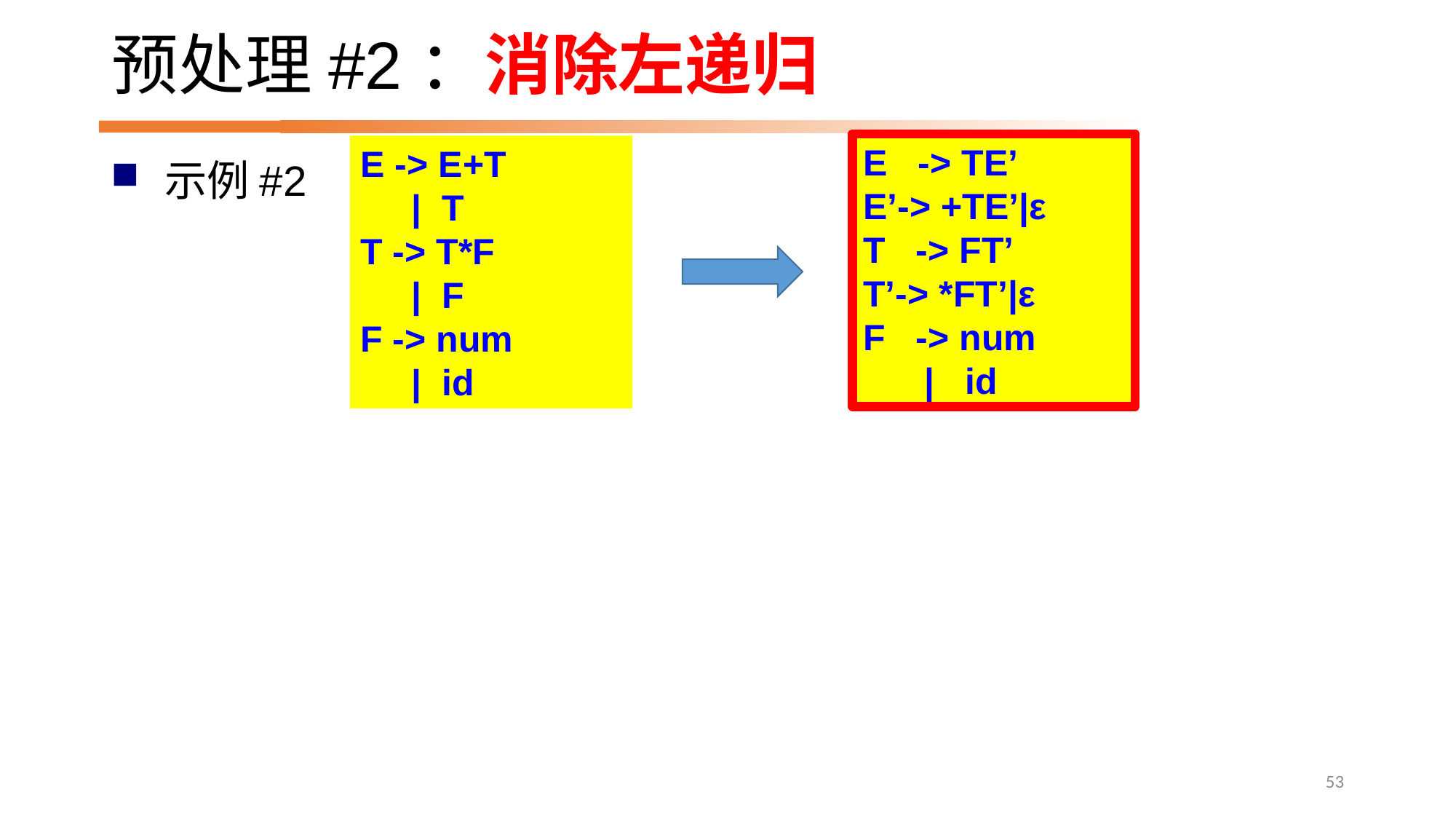

# 预处理#2：消除左递归
E   -> TE’
E’-> +TE’|ε
T   -> FT’
T’-> *FT’|ε
F   -> num
      |   id

E -> E+T
     |  T
T -> T*F
     |  F
F -> num
     |  id
示例#2
53